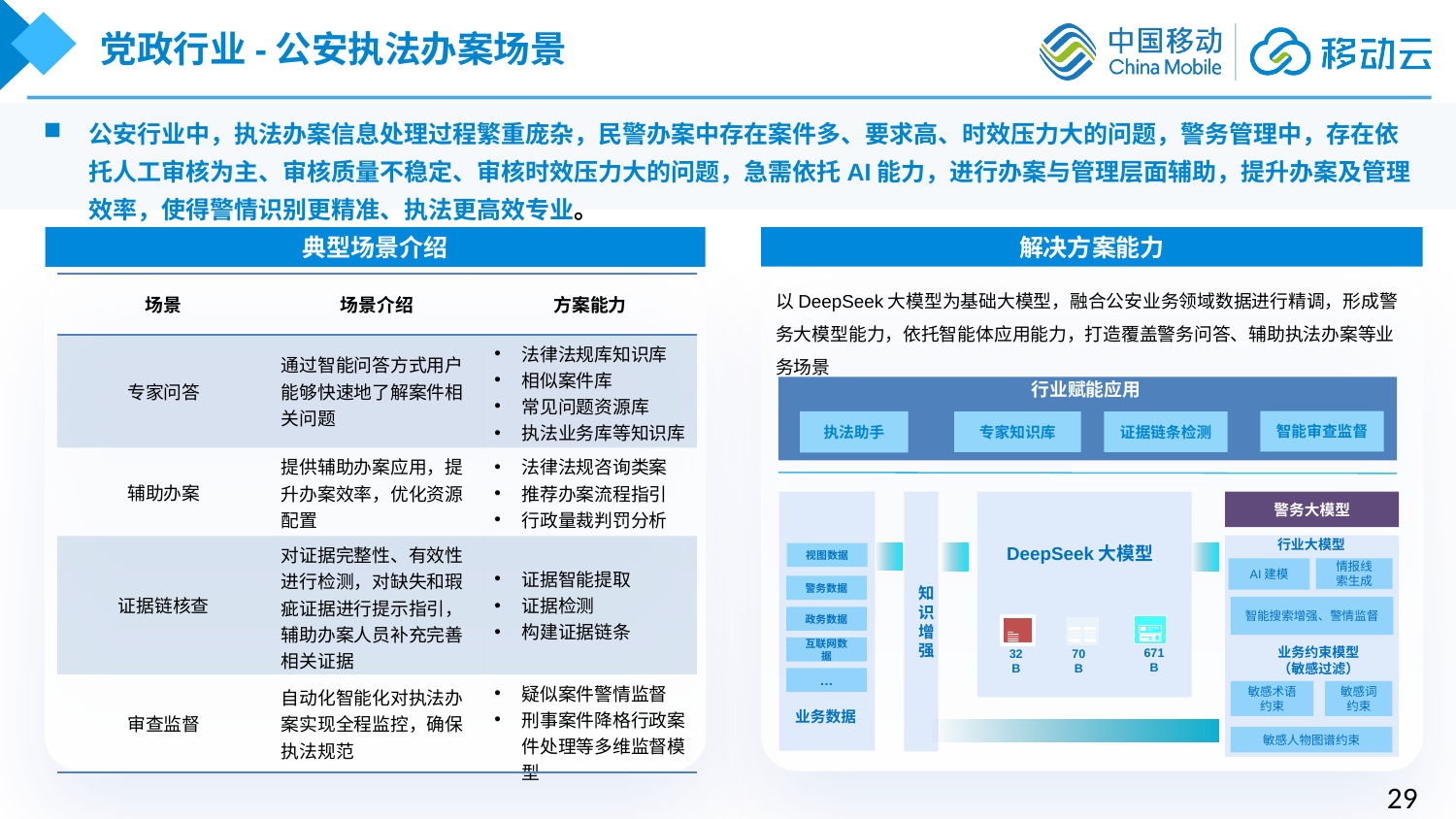

党政行业-公安执法办案场景
公安行业中，执法办案信息处理过程繁重庞杂，民警办案中存在案件多、要求高、时效压力大的问题，警务管理中，存在依托人工审核为主、审核质量不稳定、审核时效压力大的问题，急需依托AI能力，进行办案与管理层面辅助，提升办案及管理效率，使得警情识别更精准、执法更高效专业。
典型场景介绍

解决方案能力

以DeepSeek大模型为基础大模型，融合公安业务领域数据进行精调，形成警务大模型能力，依托智能体应用能力，打造覆盖警务问答、辅助执法办案等业务场景
| 场景 | 场景介绍 | 方案能力 |
| --- | --- | --- |
| 专家问答 | 通过智能问答方式用户能够快速地了解案件相关问题 | 法律法规库知识库 相似案件库 常见问题资源库 执法业务库等知识库 |
| 辅助办案 | 提供辅助办案应用，提升办案效率，优化资源配置 | 法律法规咨询类案 推荐办案流程指引 行政量裁判罚分析 |
| 证据链核查 | 对证据完整性、有效性进行检测，对缺失和瑕疵证据进行提示指引，辅助办案人员补充完善相关证据 | 证据智能提取 证据检测 构建证据链条 |
| 审查监督 | 自动化智能化对执法办案实现全程监控，确保执法规范 | 疑似案件警情监督 刑事案件降格行政案件处理等多维监督模型 |
行业赋能应用

智能审查监督
证据链条检测
执法助手
专家知识库

警务大模型
知
识
增
强

行业大模型
DeepSeek大模型

视图数据
警务数据
政务数据
互联网数据
…
AI建模
情报线索生成
智能搜索增强、警情监督

671B

32B

70B
业务约束模型（敏感过滤）
敏感术语约束
敏感词约束
业务数据
敏感人物图谱约束